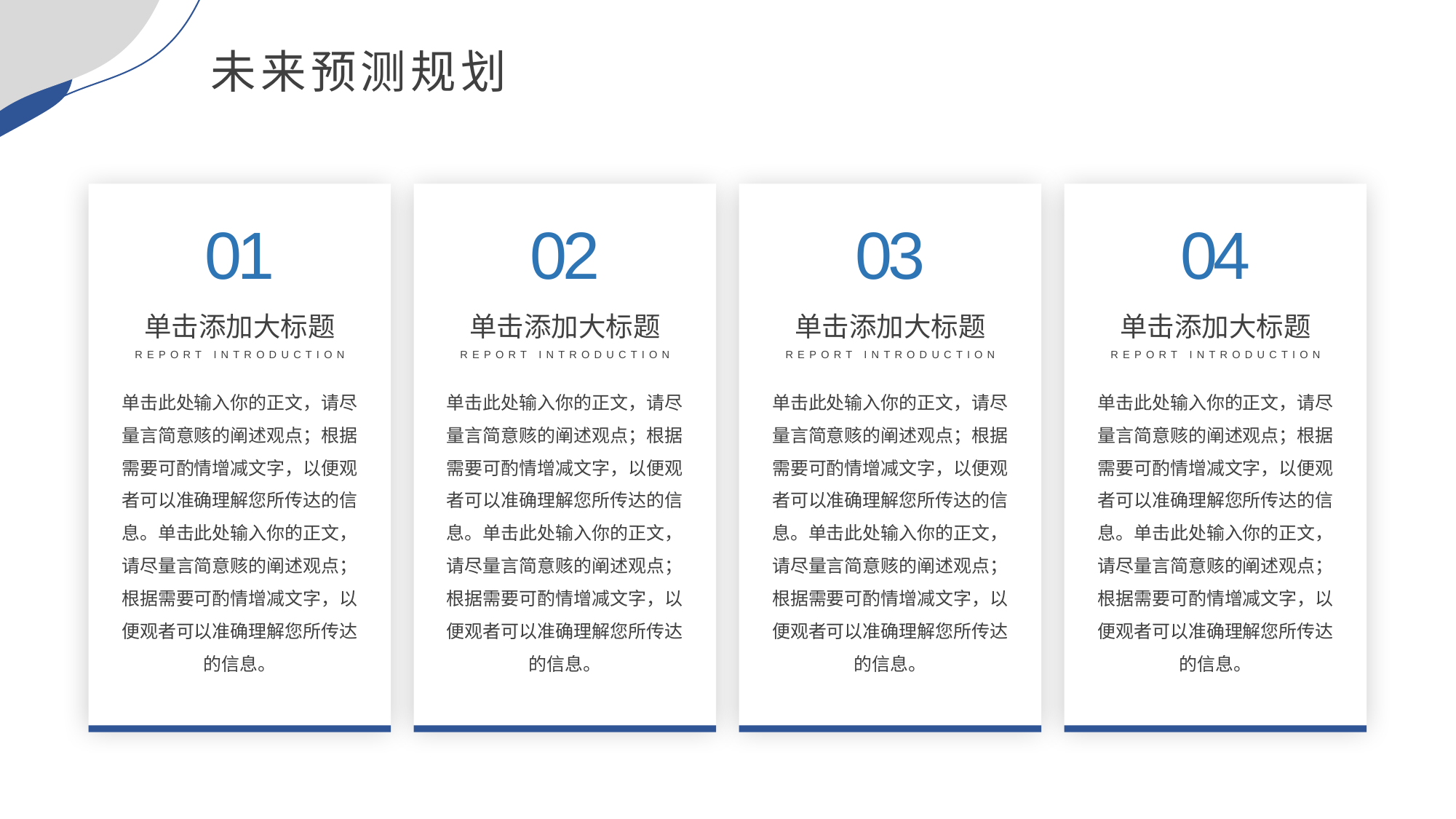

未来预测规划

01

02

03

04
单击添加大标题
REPORT INTRODUCTION
单击此处输入你的正文，请尽量言简意赅的阐述观点；根据需要可酌情增减文字，以便观者可以准确理解您所传达的信息。单击此处输入你的正文，请尽量言简意赅的阐述观点；根据需要可酌情增减文字，以便观者可以准确理解您所传达的信息。
单击添加大标题
REPORT INTRODUCTION
单击此处输入你的正文，请尽量言简意赅的阐述观点；根据需要可酌情增减文字，以便观者可以准确理解您所传达的信息。单击此处输入你的正文，请尽量言简意赅的阐述观点；根据需要可酌情增减文字，以便观者可以准确理解您所传达的信息。
单击添加大标题
REPORT INTRODUCTION
单击此处输入你的正文，请尽量言简意赅的阐述观点；根据需要可酌情增减文字，以便观者可以准确理解您所传达的信息。单击此处输入你的正文，请尽量言简意赅的阐述观点；根据需要可酌情增减文字，以便观者可以准确理解您所传达的信息。
单击添加大标题
REPORT INTRODUCTION
单击此处输入你的正文，请尽量言简意赅的阐述观点；根据需要可酌情增减文字，以便观者可以准确理解您所传达的信息。单击此处输入你的正文，请尽量言简意赅的阐述观点；根据需要可酌情增减文字，以便观者可以准确理解您所传达的信息。